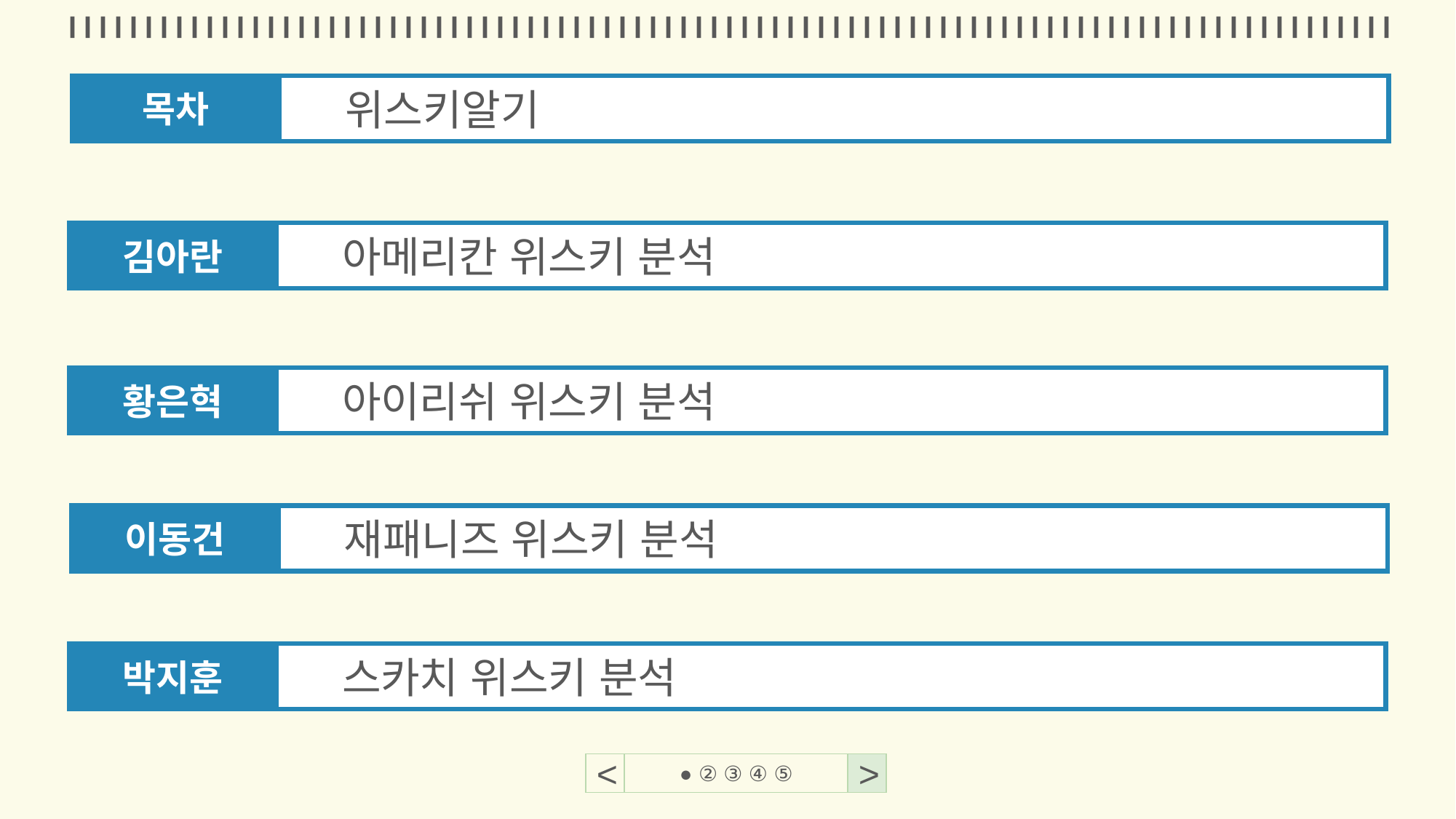

목차
위스키알기
김아란
아메리칸 위스키 분석
황은혁
아이리쉬 위스키 분석
이동건
재패니즈 위스키 분석
박지훈
스카치 위스키 분석
<
● ② ③ ④ ⑤
>